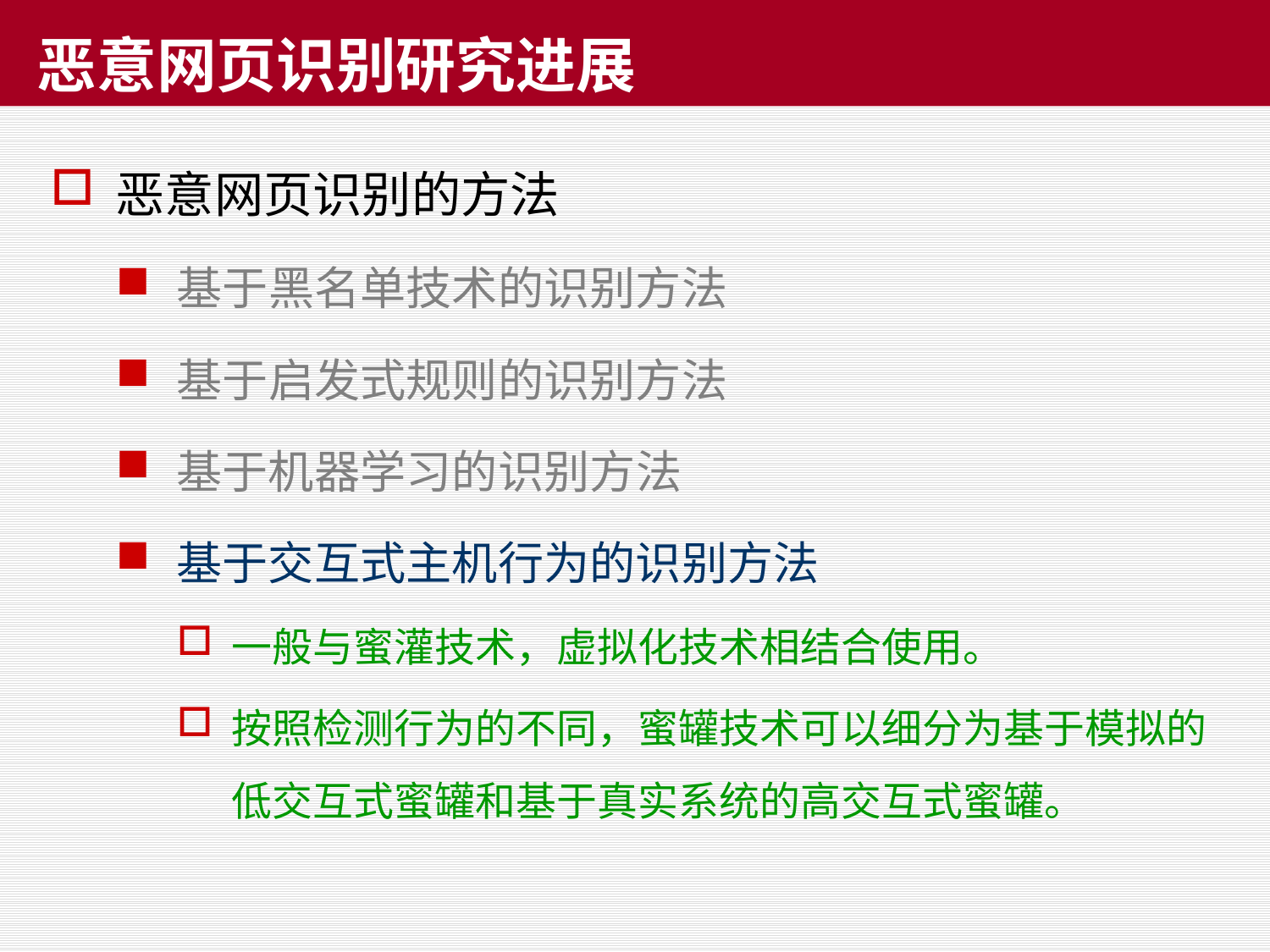

# 恶意网页识别研究进展

恶意网页识别的方法
基于黑名单技术的识别方法
基于启发式规则的识别方法
基于机器学习的识别方法
基于交互式主机行为的识别方法
一般与蜜灌技术，虚拟化技术相结合使用。
按照检测行为的不同，蜜罐技术可以细分为基于模拟的低交互式蜜罐和基于真实系统的高交互式蜜罐。
45